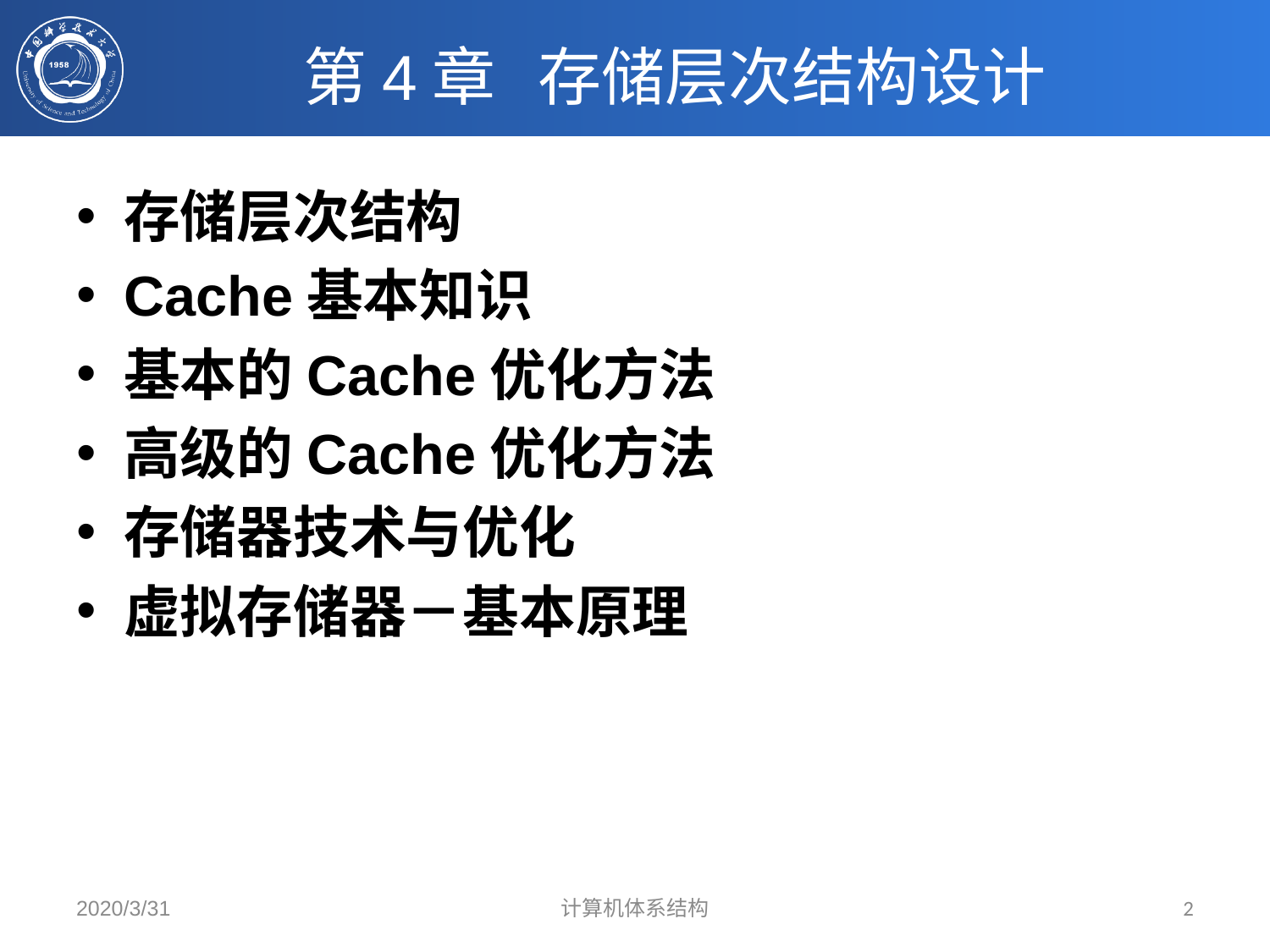

# 第4章   存储层次结构设计
存储层次结构
Cache基本知识
基本的Cache优化方法
高级的Cache优化方法
存储器技术与优化
虚拟存储器－基本原理

2020/3/31
计算机体系结构
2